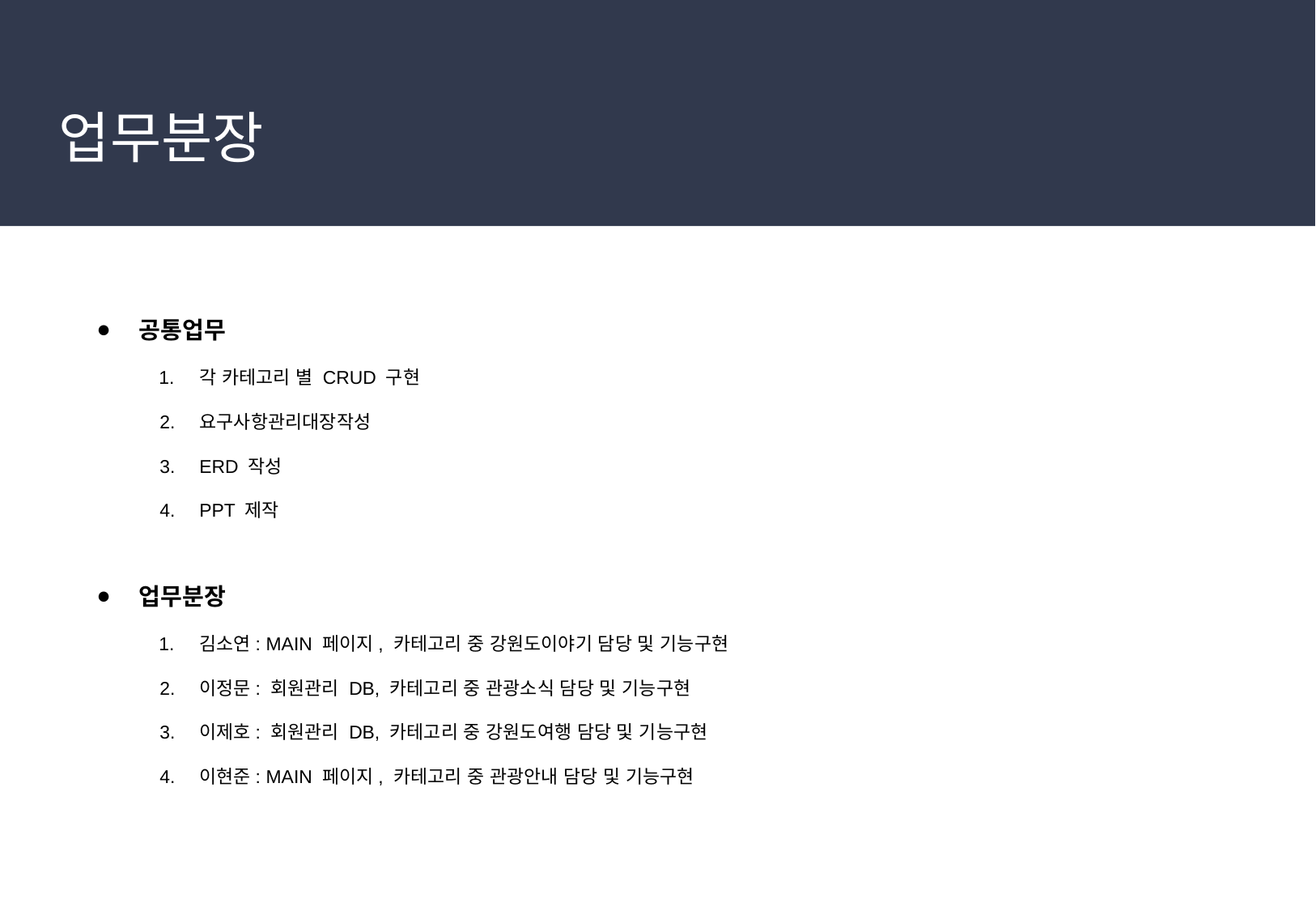

# 업무분장
공통업무
각 카테고리 별 CRUD 구현
요구사항관리대장작성
ERD 작성
PPT 제작
업무분장
김소연: MAIN 페이지, 카테고리 중 강원도이야기 담당 및 기능구현
이정문: 회원관리 DB, 카테고리 중 관광소식 담당 및 기능구현
이제호: 회원관리 DB, 카테고리 중 강원도여행 담당 및 기능구현
이현준: MAIN 페이지, 카테고리 중 관광안내 담당 및 기능구현